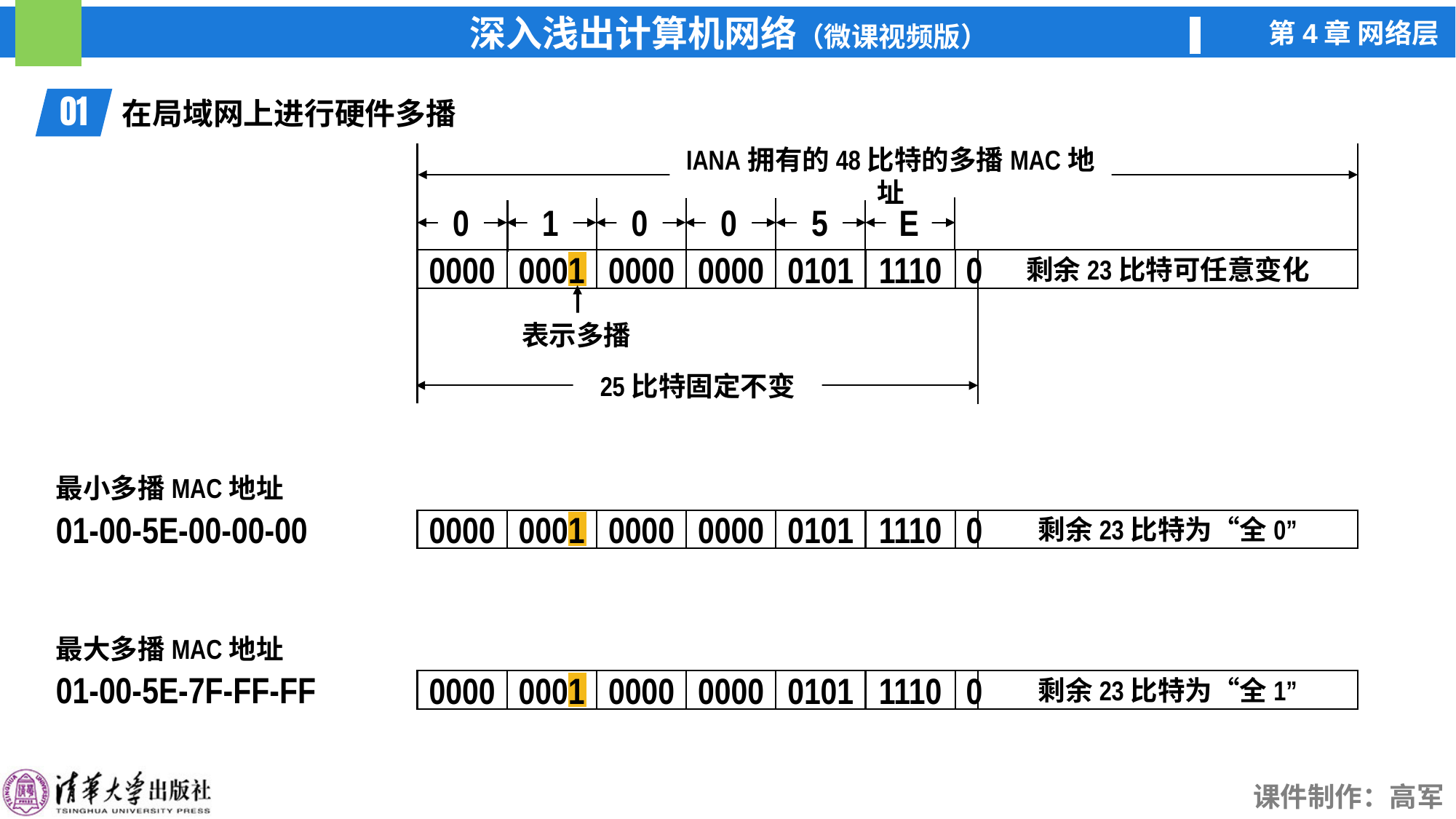

01
在局域网上进行硬件多播
IANA拥有的48比特的多播MAC地址
0
1
0
0
5
E
剩余23比特可任意变化
1110
0
0101
0000
0001
0000
0000

表示多播
25比特固定不变
最小多播MAC地址
01-00-5E-00-00-00
剩余23比特为“全0”
1110
0
0101
0000
0001
0000
0000

最大多播MAC地址
01-00-5E-7F-FF-FF
剩余23比特为“全1”
1110
0
0101
0000
0001
0000
0000